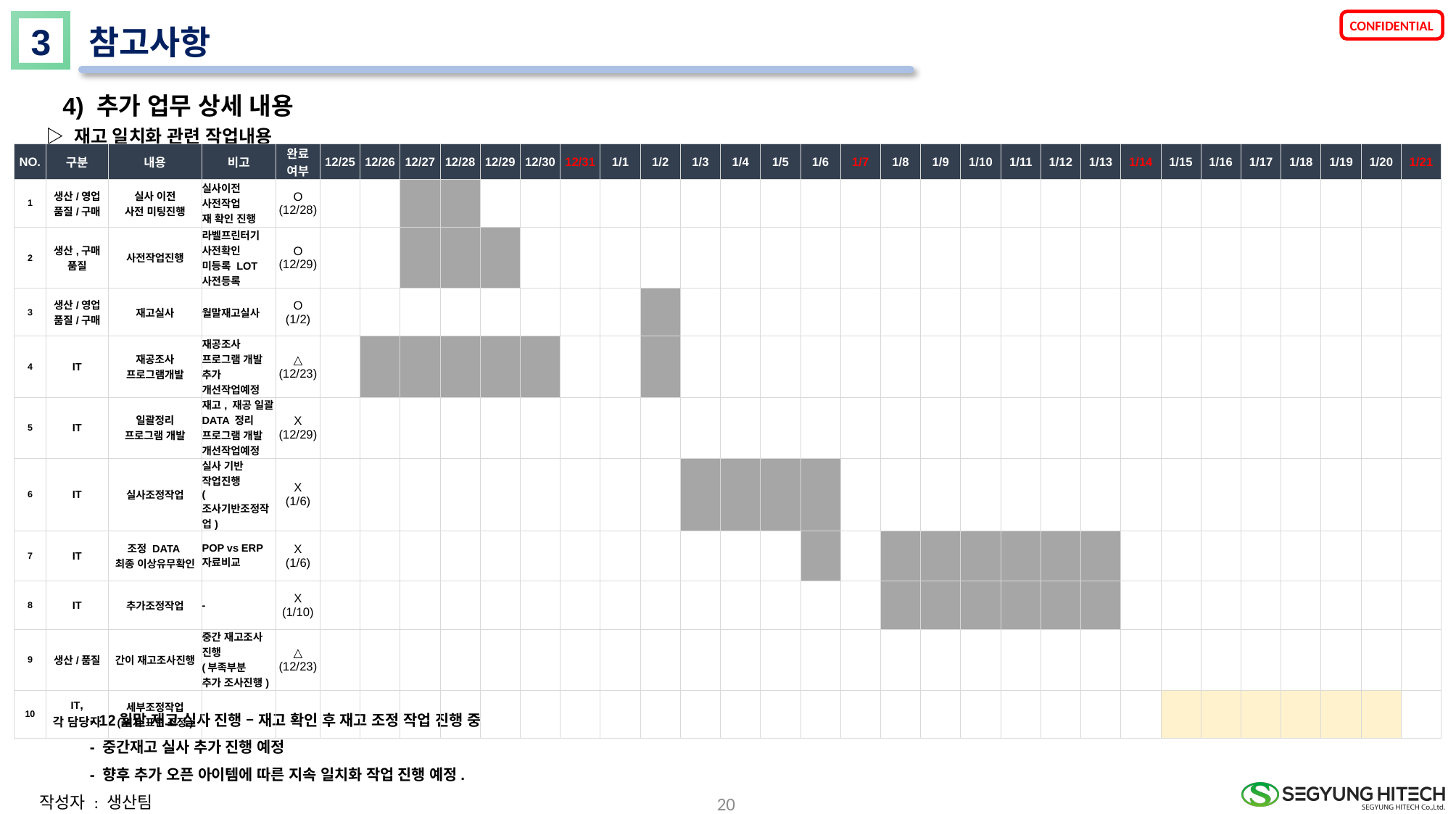

3
참고사항
4) 추가 업무 상세 내용
           ▷ 재고 일치화 관련 작업내용
| NO. | 구분 | 내용 | 비고 | 완료 여부 | 12/25 | 12/26 | 12/27 | 12/28 | 12/29 | 12/30 | 12/31 | 1/1 | 1/2 | 1/3 | 1/4 | 1/5 | 1/6 | 1/7 | 1/8 | 1/9 | 1/10 | 1/11 | 1/12 | 1/13 | 1/14 | 1/15 | 1/16 | 1/17 | 1/18 | 1/19 | 1/20 | 1/21 |
| --- | --- | --- | --- | --- | --- | --- | --- | --- | --- | --- | --- | --- | --- | --- | --- | --- | --- | --- | --- | --- | --- | --- | --- | --- | --- | --- | --- | --- | --- | --- | --- | --- |
| 1 | 생산/영업 품질/구매 | 실사 이전 사전 미팅진행 | 실사이전 사전작업 재 확인 진행 | O (12/28) |  |  |  |  |  |  |  |  |  |  |  |  |  |  |  |  |  |  |  |  |  |  |  |  |  |  |  |  |
| 2 | 생산,구매 품질 | 사전작업진행 | 라벨프린터기 사전확인 미등록 LOT사전등록 | O (12/29) |  |  |  |  |  |  |  |  |  |  |  |  |  |  |  |  |  |  |  |  |  |  |  |  |  |  |  |  |
| 3 | 생산/영업 품질/구매 | 재고실사 | 월말재고실사 | O (1/2) |  |  |  |  |  |  |  |  |  |  |  |  |  |  |  |  |  |  |  |  |  |  |  |  |  |  |  |  |
| 4 | IT | 재공조사 프로그램개발 | 재공조사 프로그램 개발 추가 개선작업예정 | △ (12/23) |  |  |  |  |  |  |  |  |  |  |  |  |  |  |  |  |  |  |  |  |  |  |  |  |  |  |  |  |
| 5 | IT | 일괄정리 프로그램 개발 | 재고, 재공 일괄 DATA 정리 프로그램 개발 개선작업예정 | X (12/29) |  |  |  |  |  |  |  |  |  |  |  |  |  |  |  |  |  |  |  |  |  |  |  |  |  |  |  |  |
| 6 | IT | 실사조정작업 | 실사 기반 작업진행 (조사기반조정작업) | X (1/6) |  |  |  |  |  |  |  |  |  |  |  |  |  |  |  |  |  |  |  |  |  |  |  |  |  |  |  |  |
| 7 | IT | 조정 DATA 최종 이상유무확인 | POP vs ERP 자료비교 | X (1/6) |  |  |  |  |  |  |  |  |  |  |  |  |  |  |  |  |  |  |  |  |  |  |  |  |  |  |  |  |
| 8 | IT | 추가조정작업 | - | X (1/10) |  |  |  |  |  |  |  |  |  |  |  |  |  |  |  |  |  |  |  |  |  |  |  |  |  |  |  |  |
| 9 | 생산/품질 | 간이 재고조사진행 | 중간 재고조사 진행 (부족부분 추가 조사진행) | △ (12/23) |  |  |  |  |  |  |  |  |  |  |  |  |  |  |  |  |  |  |  |  |  |  |  |  |  |  |  |  |
| 10 | IT, 각 담당자 | 세부조정작업 (위치 표현 조정) | - |  |  |  |  |  |  |  |  |  |  |  |  |  |  |  |  |  |  |  |  |  |  |  |  |  |  |  |  |  |
    - 12월말 재고 실사 진행 – 재고 확인 후 재고 조정 작업 진행 중
    - 중간재고 실사 추가 진행 예정
    - 향후 추가 오픈 아이템에 따른 지속 일치화 작업 진행 예정.
20
작성자 : 생산팀